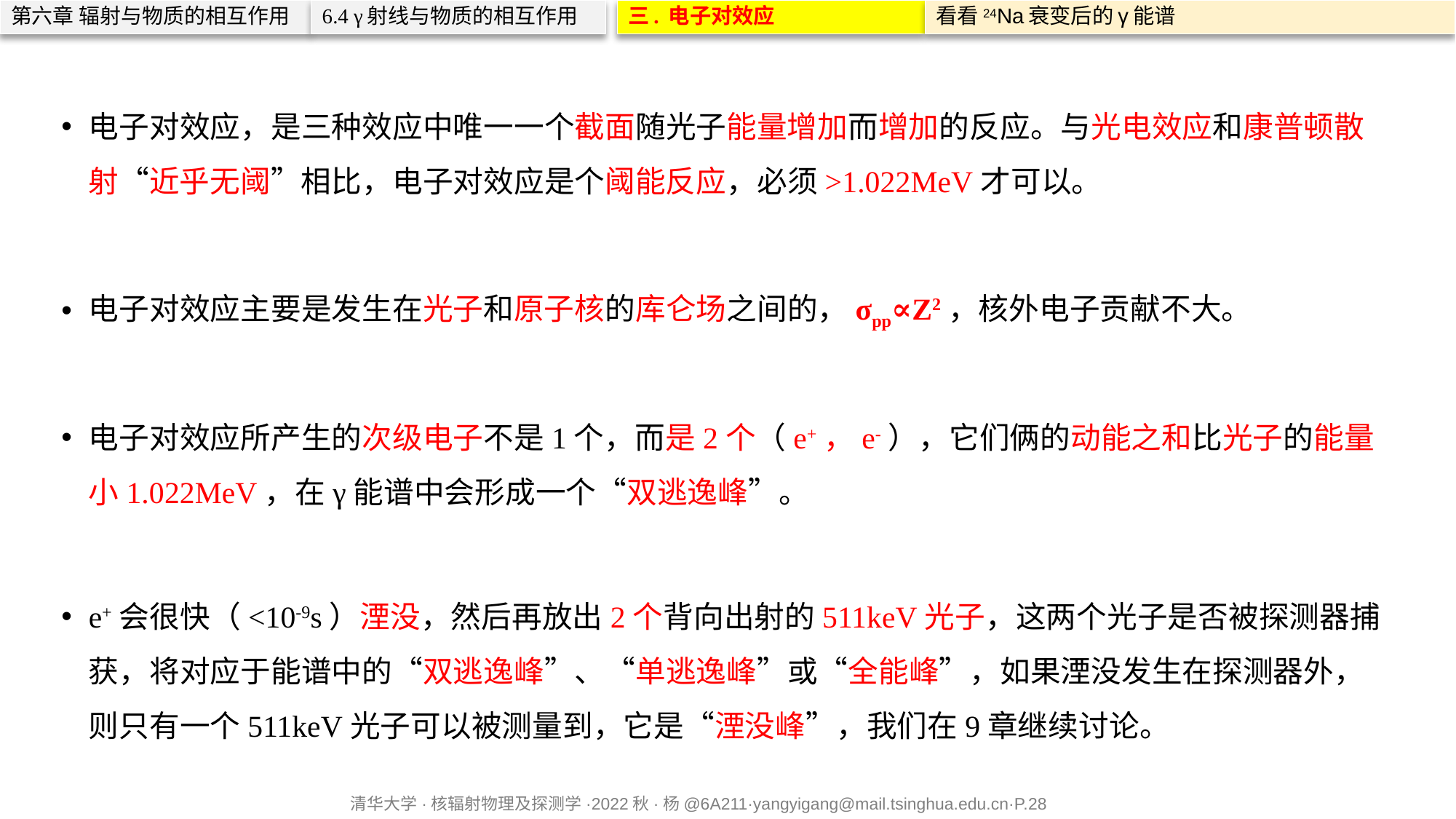

第六章 辐射与物质的相互作用
6.4 γ射线与物质的相互作用
三. 电子对效应
看看24Na衰变后的γ能谱
电子对效应，是三种效应中唯一一个截面随光子能量增加而增加的反应。与光电效应和康普顿散射“近乎无阈”相比，电子对效应是个阈能反应，必须>1.022MeV才可以。
电子对效应主要是发生在光子和原子核的库仑场之间的，σpp∝Z2，核外电子贡献不大。
电子对效应所产生的次级电子不是1个，而是2个（e+，e-），它们俩的动能之和比光子的能量小1.022MeV，在γ能谱中会形成一个“双逃逸峰”。
e+会很快（<10-9s）湮没，然后再放出2个背向出射的511keV光子，这两个光子是否被探测器捕获，将对应于能谱中的“双逃逸峰”、“单逃逸峰”或“全能峰”，如果湮没发生在探测器外，则只有一个511keV光子可以被测量到，它是“湮没峰”，我们在9章继续讨论。